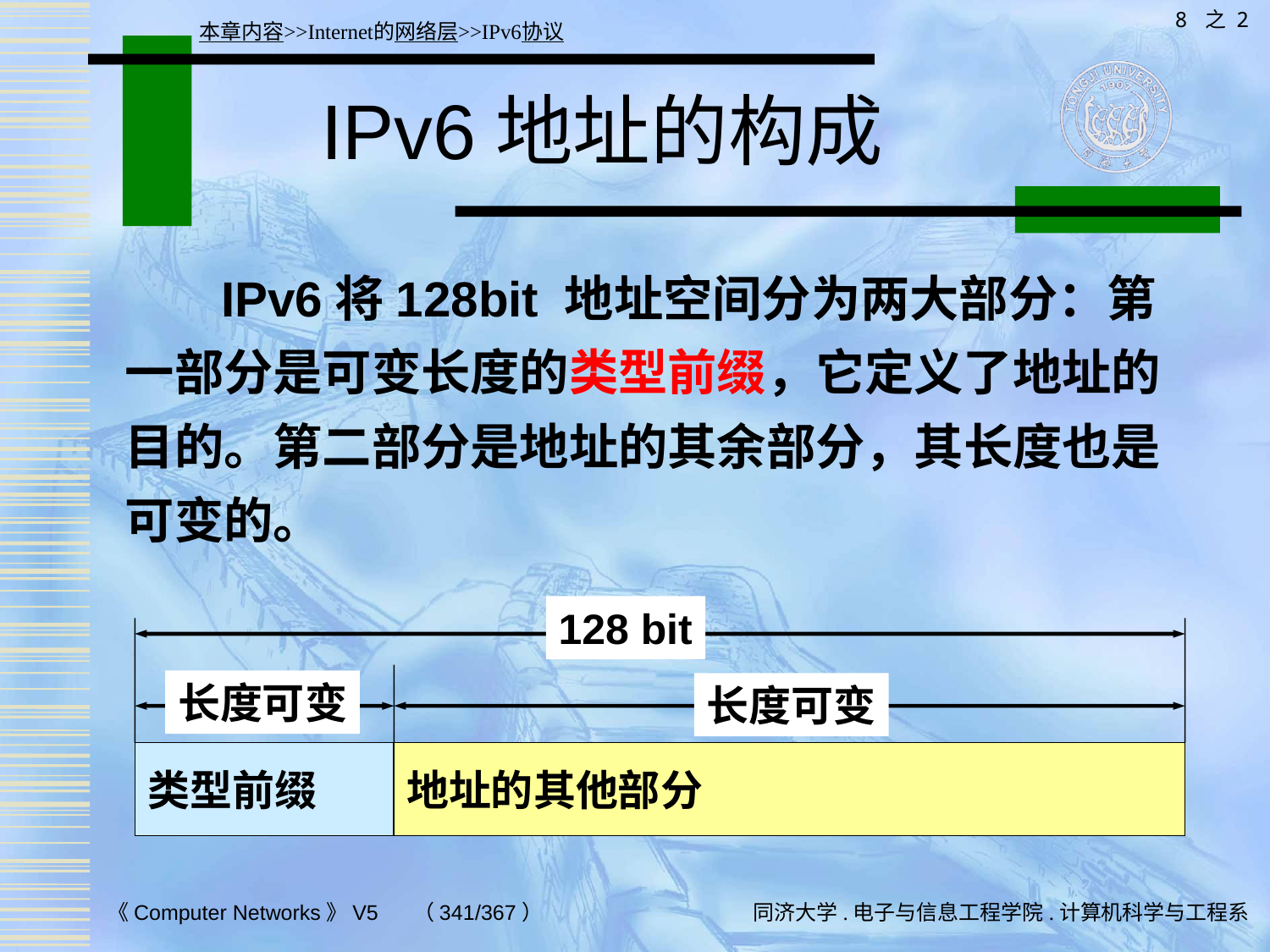

8 之 2
本章内容>>Internet的网络层>>IPv6协议
# IPv6地址的构成
       IPv6将128bit 地址空间分为两大部分：第一部分是可变长度的类型前缀，它定义了地址的目的。第二部分是地址的其余部分，其长度也是可变的。

128 bit

长度可变
长度可变

类型前缀
地址的其他部分